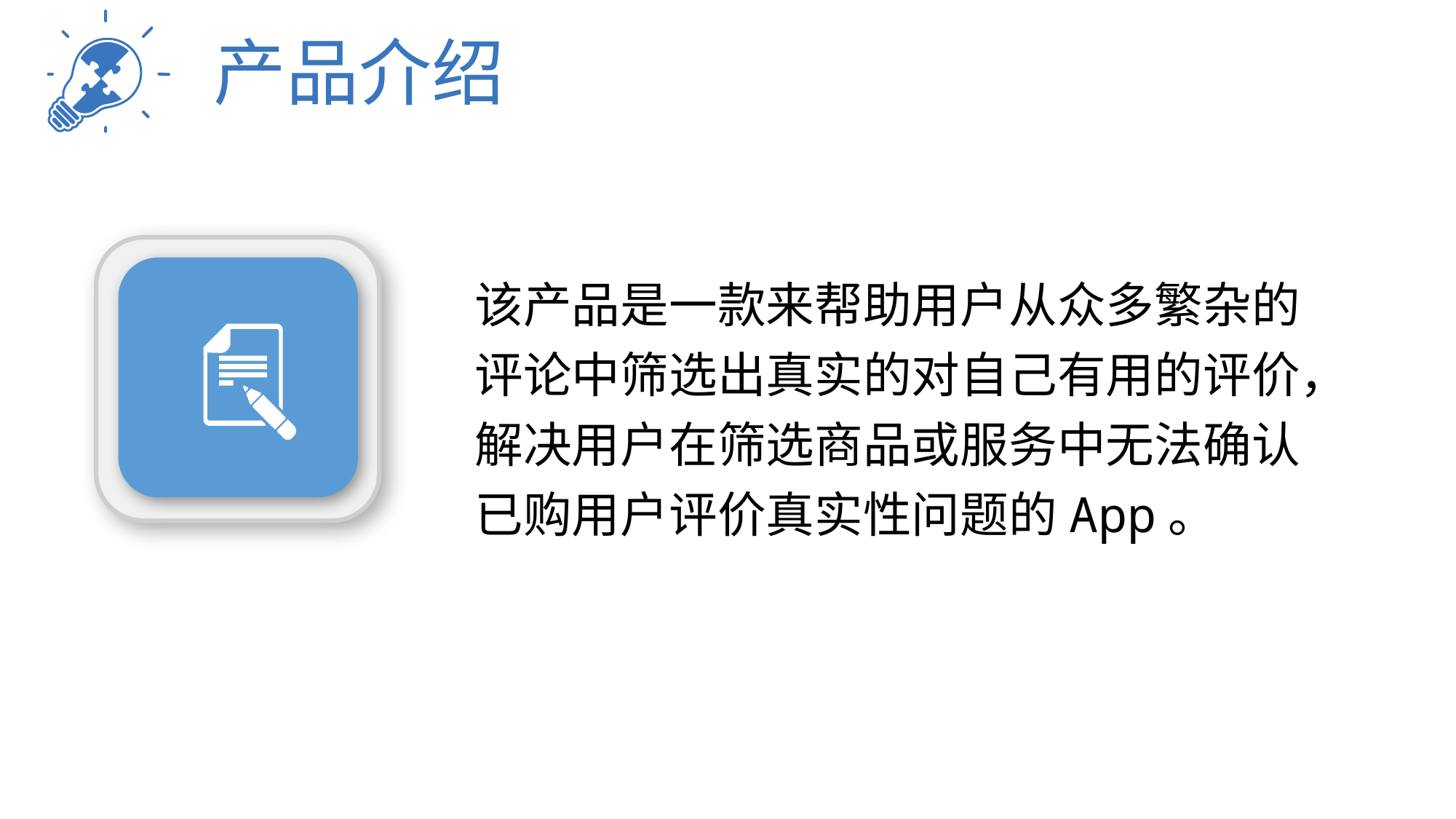

产品介绍

该产品是一款来帮助用户从众多繁杂的评论中筛选出真实的对自己有用的评价，解决用户在筛选商品或服务中无法确认已购用户评价真实性问题的App。